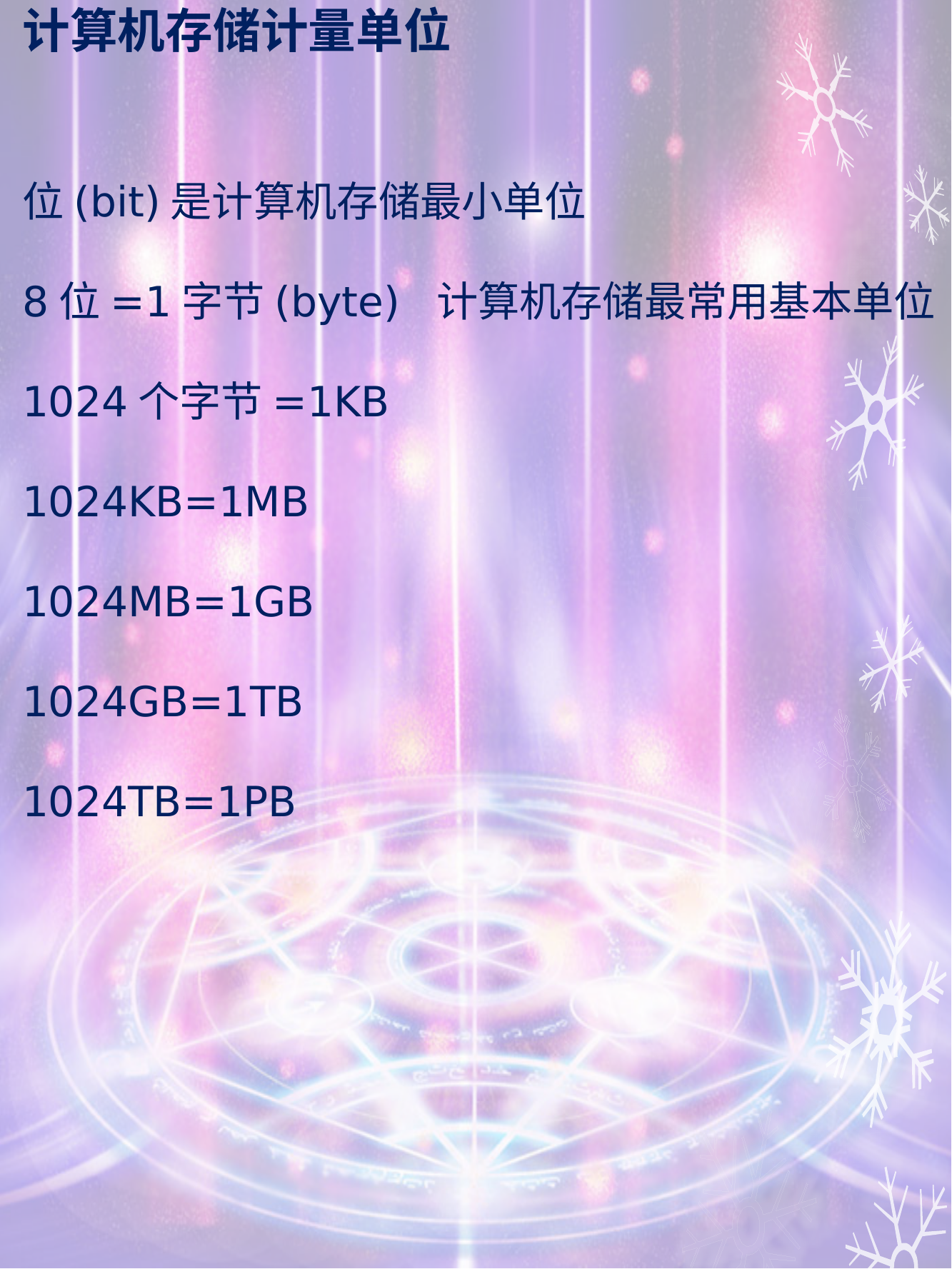

# 计算机存储计量单位
位(bit)是计算机存储最小单位

8位=1字节(byte)  计算机存储最常用基本单位

1024个字节=1KB

1024KB=1MB

1024MB=1GB

1024GB=1TB

1024TB=1PB